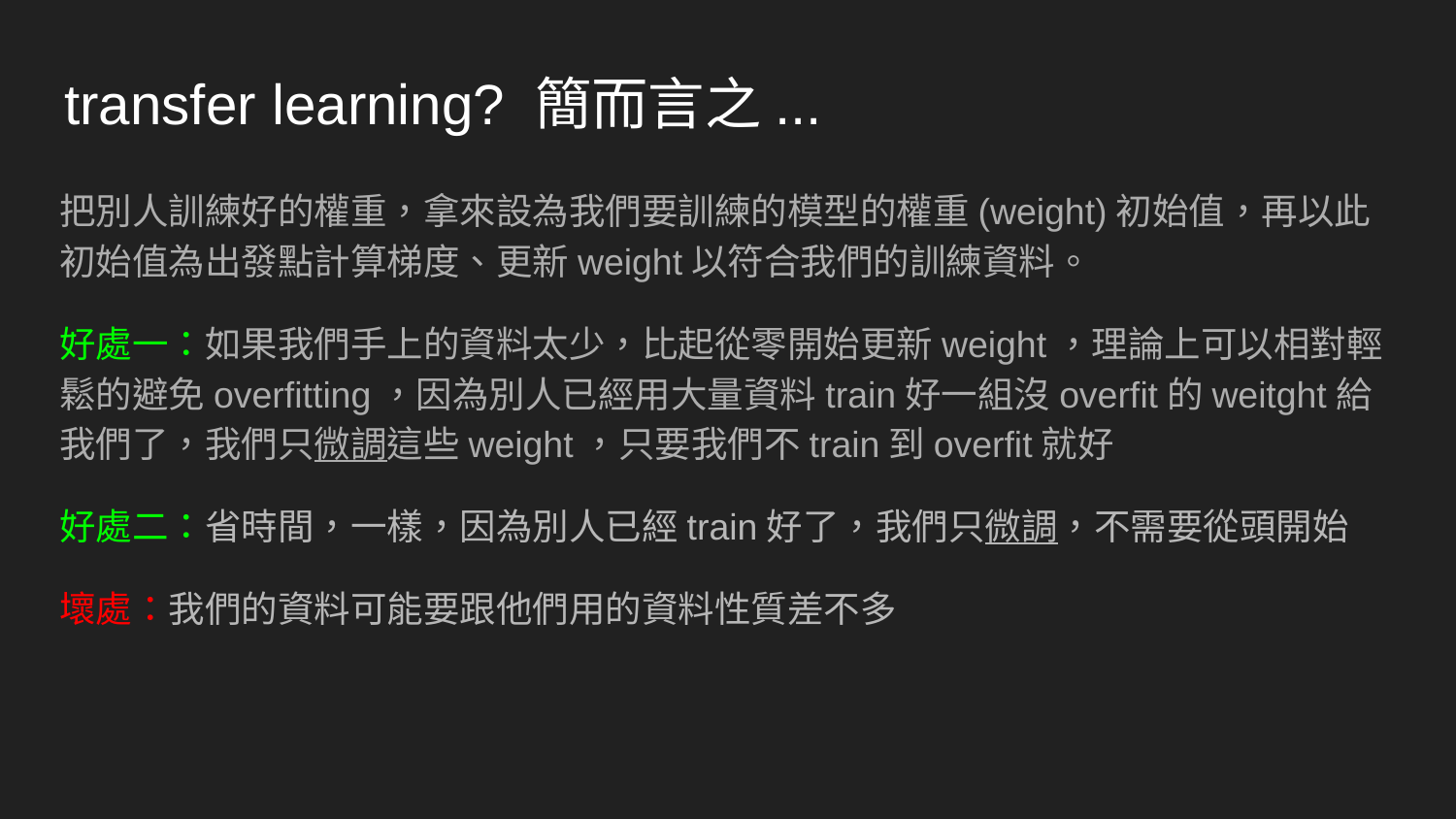

# transfer learning? 簡而言之...
把別人訓練好的權重，拿來設為我們要訓練的模型的權重(weight)初始值，再以此初始值為出發點計算梯度、更新weight以符合我們的訓練資料。
好處一：如果我們手上的資料太少，比起從零開始更新weight，理論上可以相對輕鬆的避免overfitting，因為別人已經用大量資料train好一組沒overfit的weitght給我們了，我們只微調這些weight，只要我們不train到overfit就好
好處二：省時間，一樣，因為別人已經train好了，我們只微調，不需要從頭開始
壞處：我們的資料可能要跟他們用的資料性質差不多